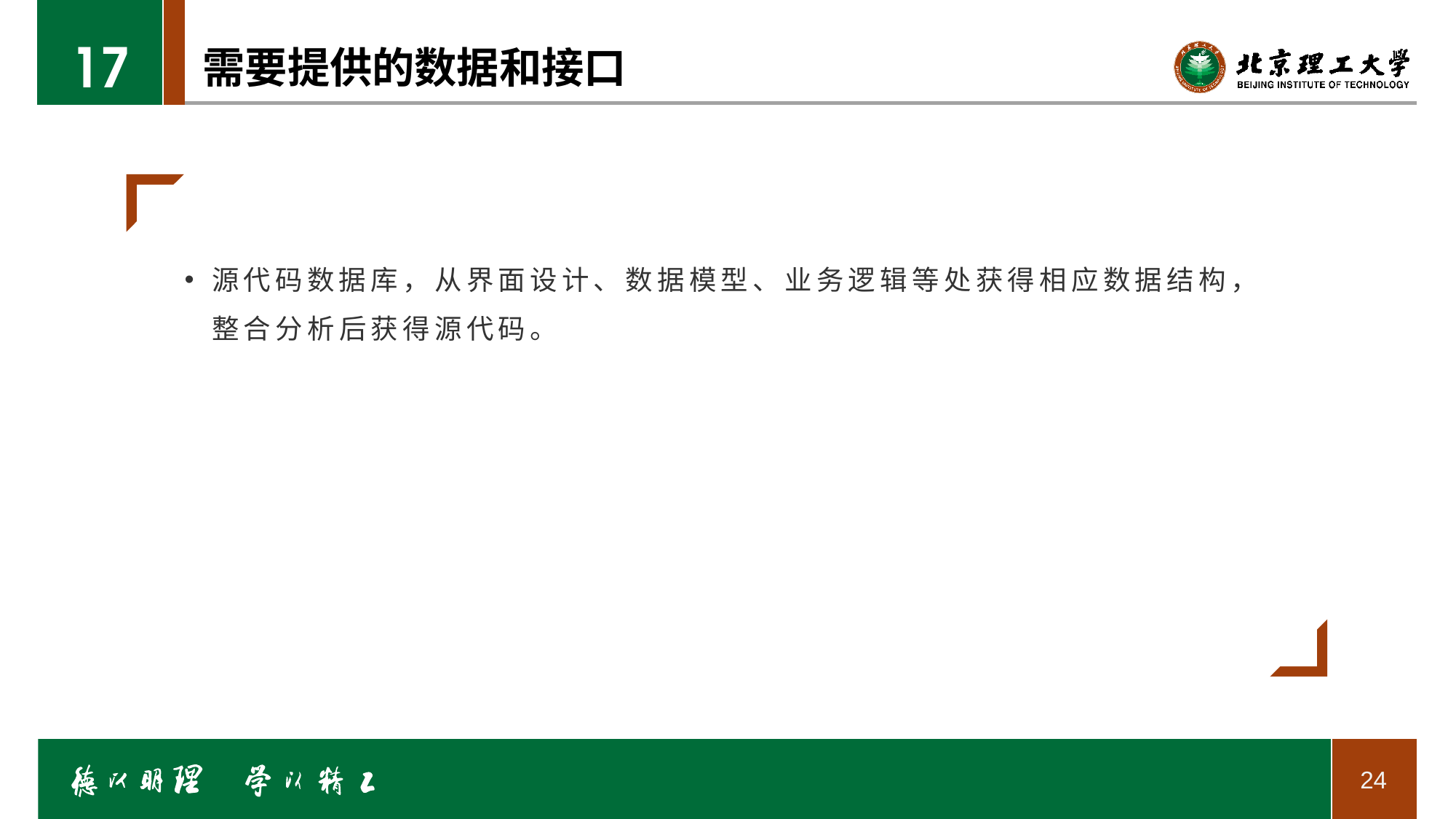

17
# 需要提供的数据和接口

源代码数据库，从界面设计、数据模型、业务逻辑等处获得相应数据结构，整合分析后获得源代码。